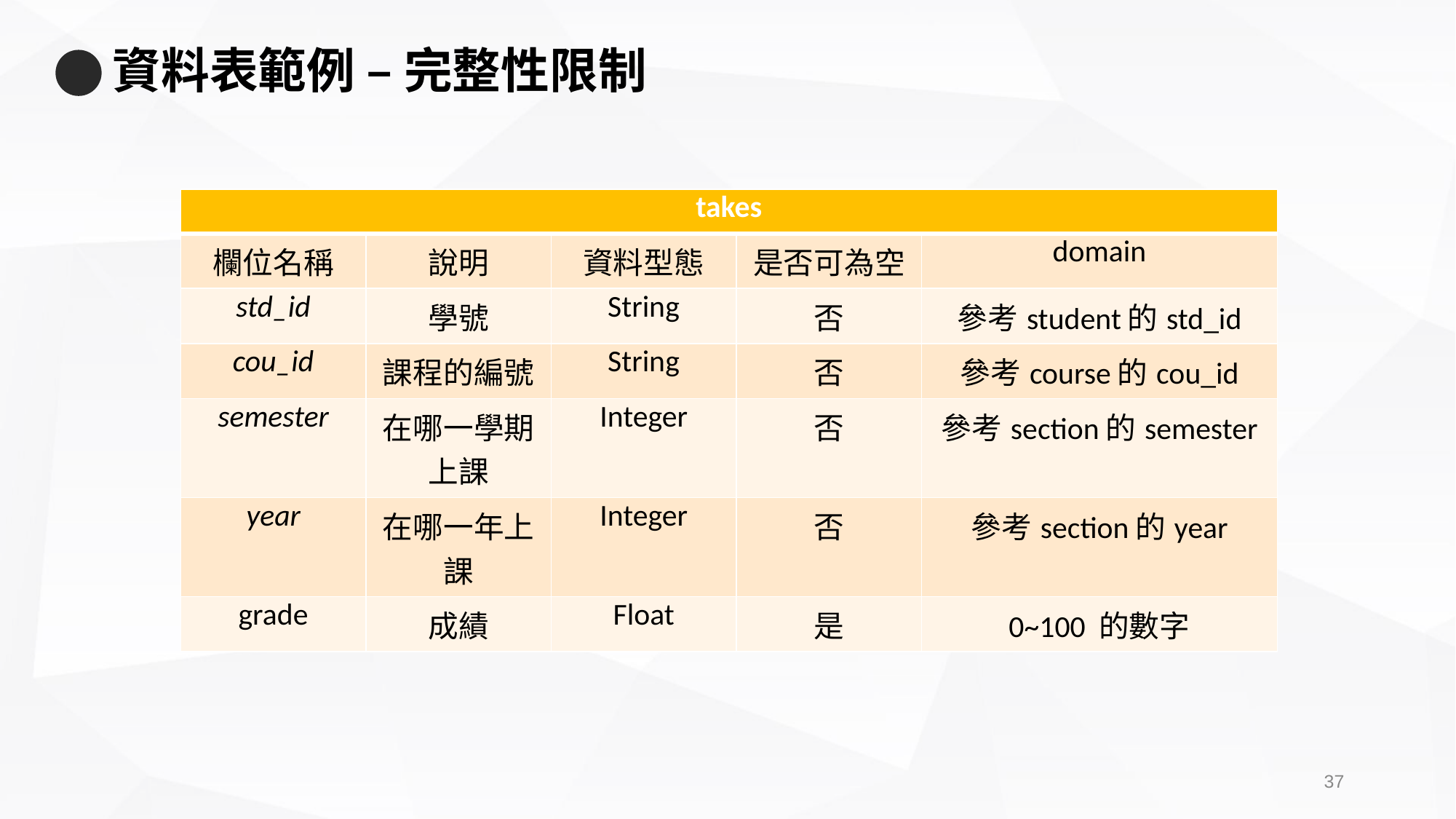

# 資料表範例 – 完整性限制
| takes |  |  |  |  |
| --- | --- | --- | --- | --- |
| 欄位名稱 | 說明 | 資料型態 | 是否可為空 | domain |
| std\_id | 學號 | String | 否 | 參考student的std\_id |
| cou\_id | 課程的編號 | String | 否 | 參考course的cou\_id |
| semester | 在哪一學期上課 | Integer | 否 | 參考section的semester |
| year | 在哪一年上課 | Integer | 否 | 參考section的year |
| grade | 成績 | Float | 是 | 0~100 的數字 |
37